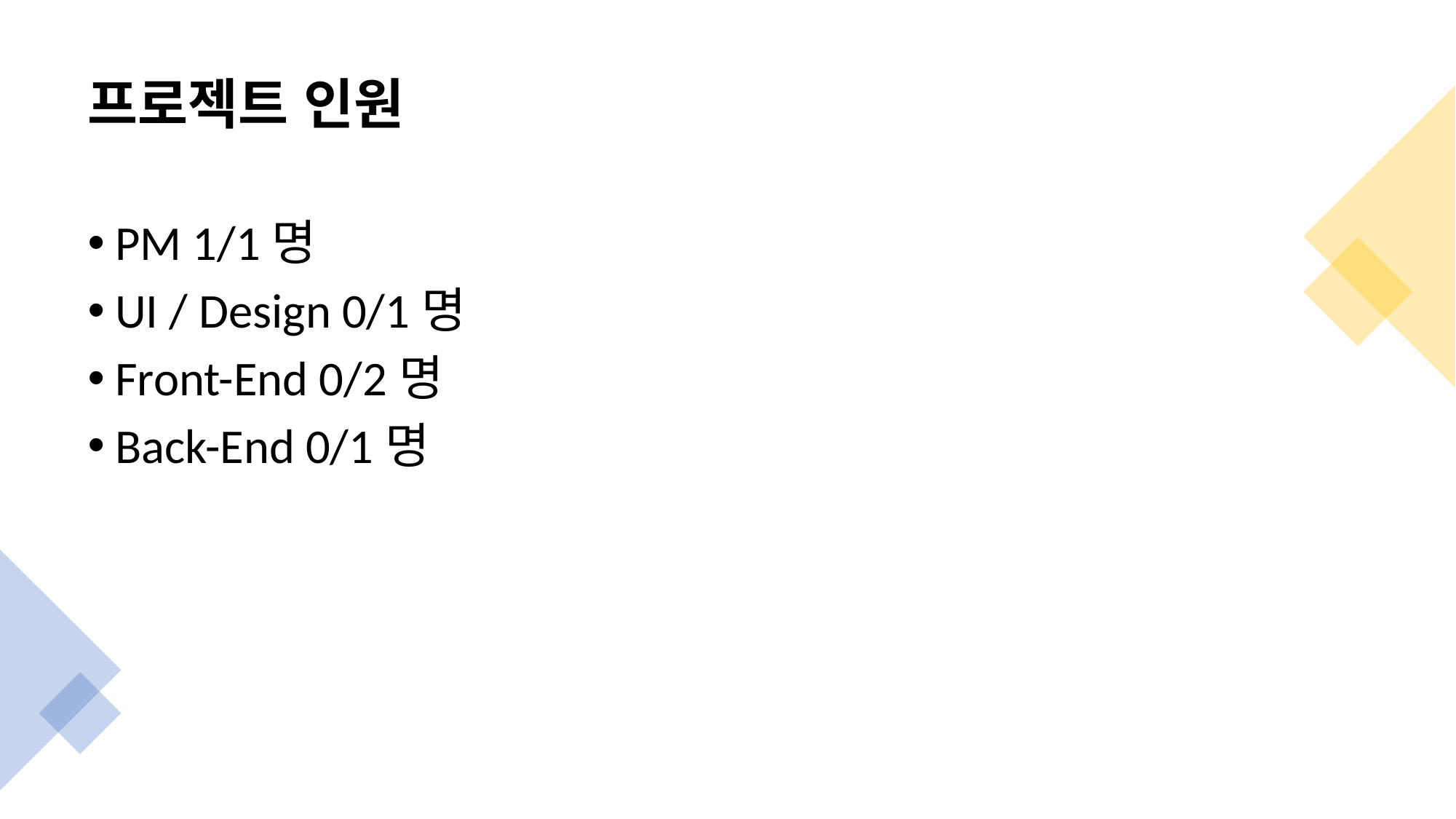

# 프로젝트 인원

PM 1/1명
UI / Design 0/1명
Front-End 0/2명
Back-End 0/1명